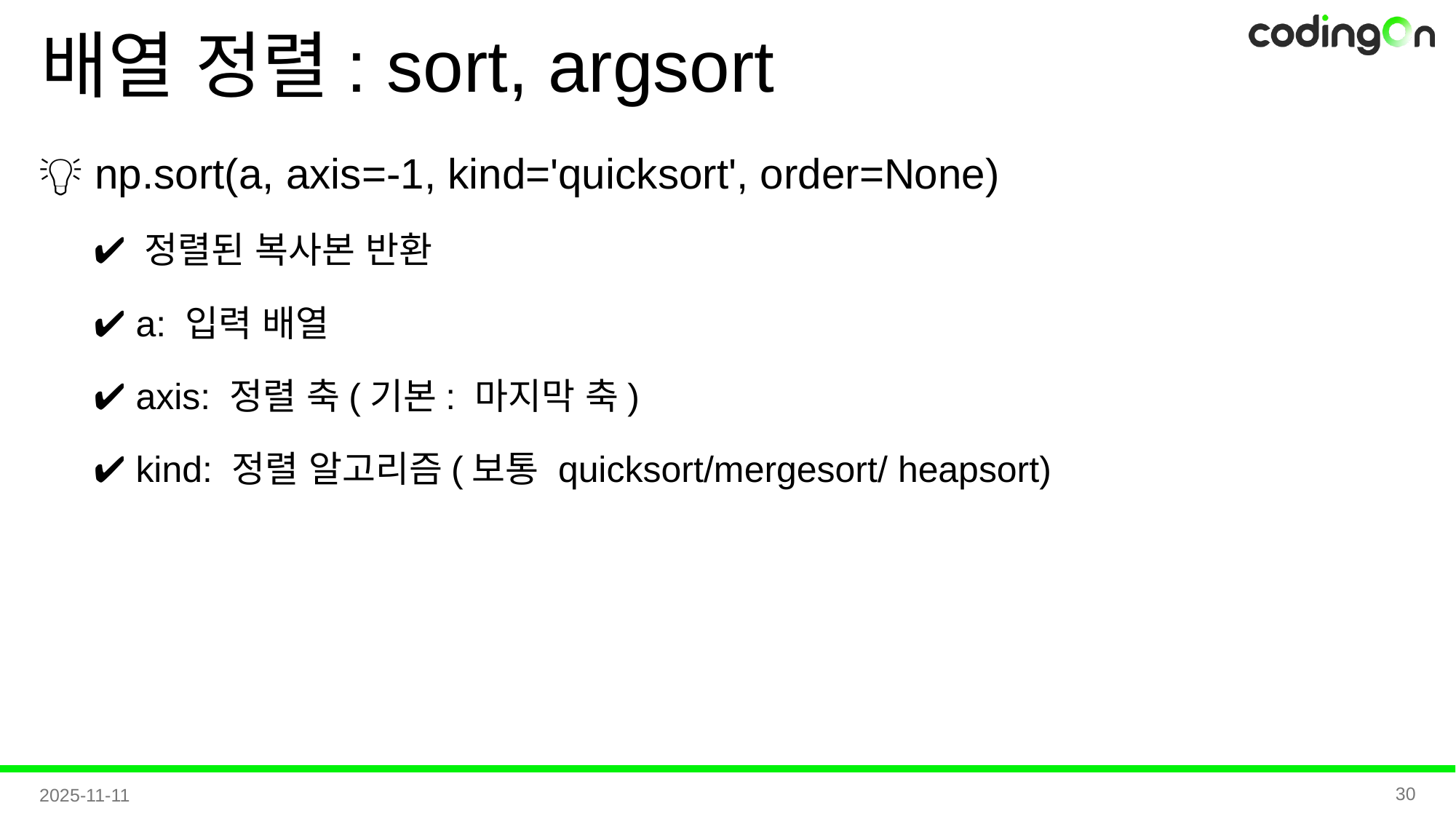

# 배열 정렬: sort, argsort
💡 np.sort(a, axis=-1, kind='quicksort', order=None)
✔️ 정렬된 복사본 반환
✔️ a: 입력 배열
✔️ axis: 정렬 축(기본: 마지막 축)
✔️ kind: 정렬 알고리즘(보통 quicksort/mergesort/ heapsort)
30
2025-11-11